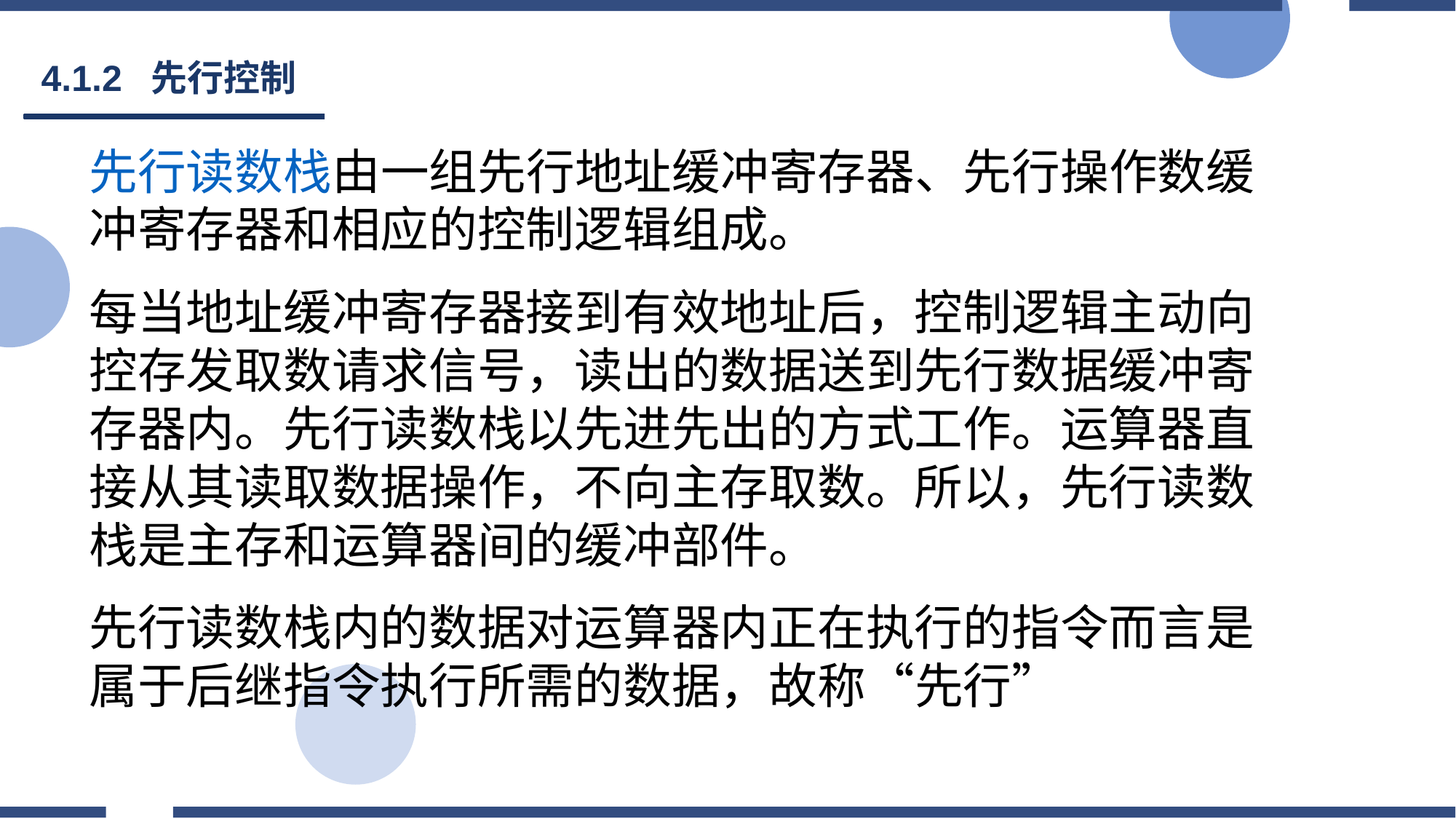

# 4.1.2  先行控制
先行读数栈由一组先行地址缓冲寄存器、先行操作数缓冲寄存器和相应的控制逻辑组成。
每当地址缓冲寄存器接到有效地址后，控制逻辑主动向控存发取数请求信号，读出的数据送到先行数据缓冲寄存器内。先行读数栈以先进先出的方式工作。运算器直接从其读取数据操作，不向主存取数。所以，先行读数栈是主存和运算器间的缓冲部件。
先行读数栈内的数据对运算器内正在执行的指令而言是属于后继指令执行所需的数据，故称“先行”